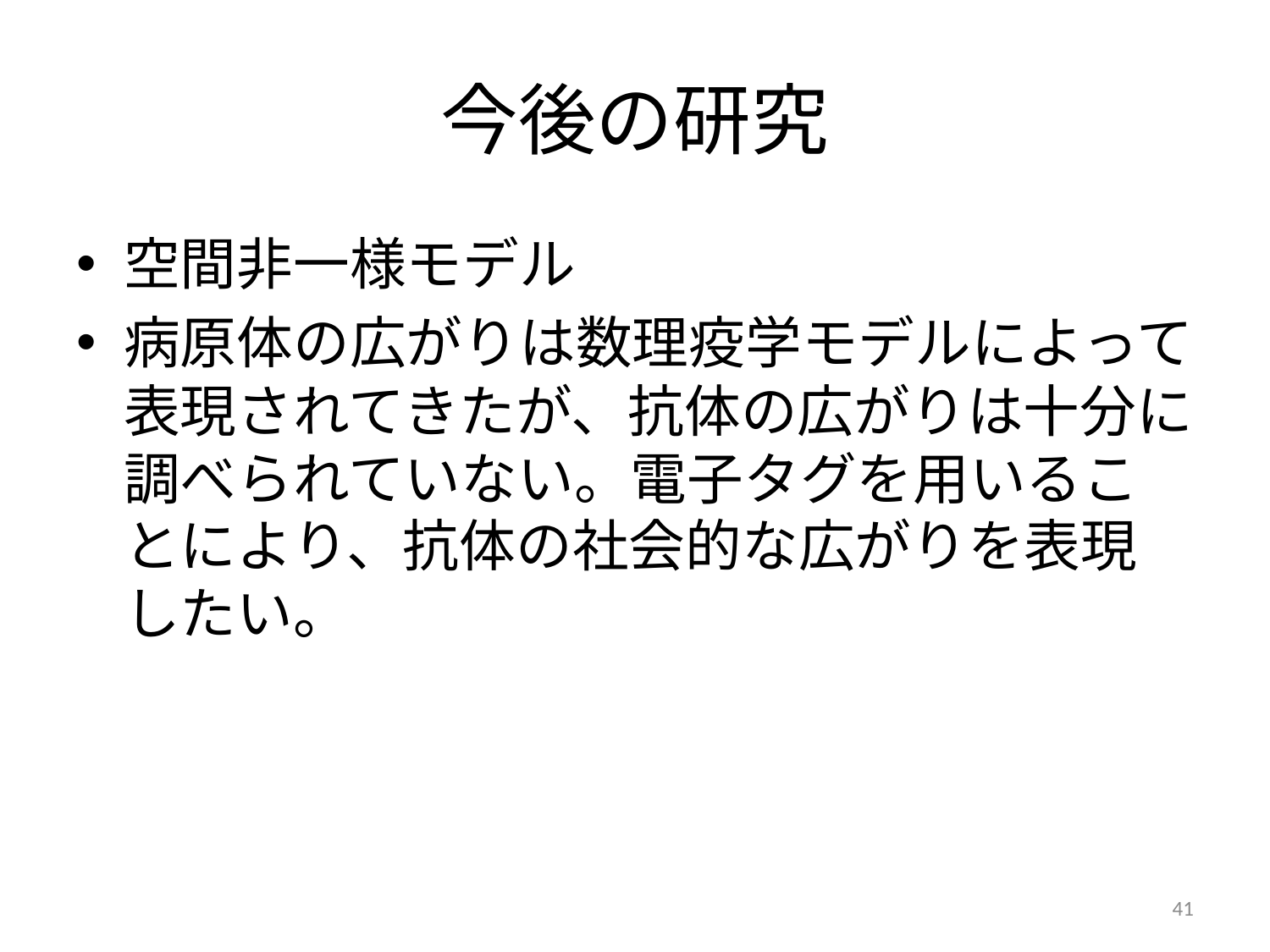

# 今後の研究
空間非一様モデル
病原体の広がりは数理疫学モデルによって表現されてきたが、抗体の広がりは十分に調べられていない。電子タグを用いることにより、抗体の社会的な広がりを表現したい。

41